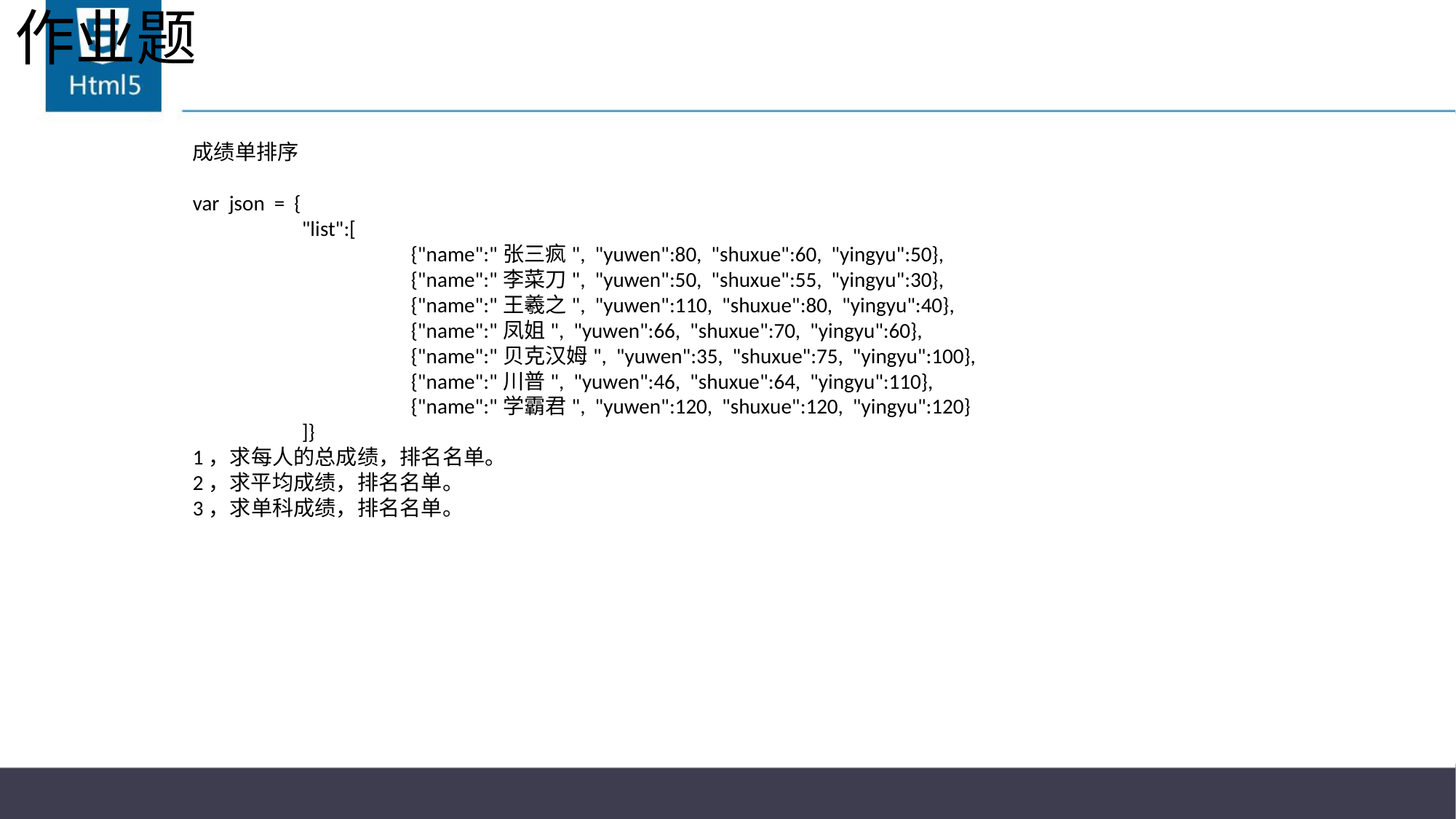

# 作业题
成绩单排序

var  json  =  {
	"list":[
		{"name":"张三疯",  "yuwen":80,  "shuxue":60,  "yingyu":50},
		{"name":"李菜刀",  "yuwen":50,  "shuxue":55,  "yingyu":30},
		{"name":"王羲之",  "yuwen":110,  "shuxue":80,  "yingyu":40},
		{"name":"凤姐",  "yuwen":66,  "shuxue":70,  "yingyu":60},
		{"name":"贝克汉姆",  "yuwen":35,  "shuxue":75,  "yingyu":100},
		{"name":"川普",  "yuwen":46,  "shuxue":64,  "yingyu":110},
		{"name":"学霸君",  "yuwen":120,  "shuxue":120,  "yingyu":120}
	]}
1，求每人的总成绩，排名名单。
2，求平均成绩，排名名单。
3，求单科成绩，排名名单。